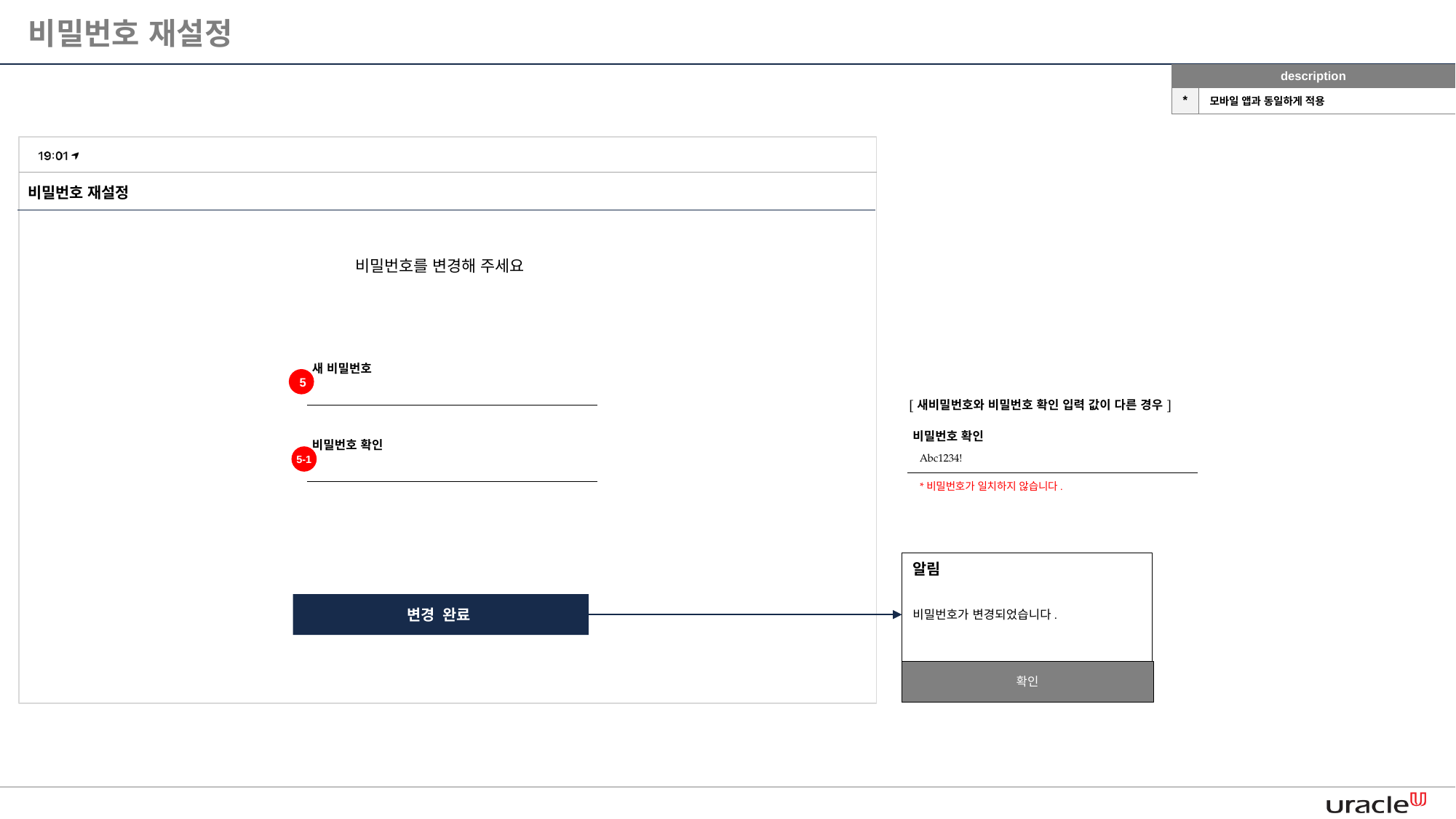

비밀번호 재설정
| description |  |
| --- | --- |
| \* | 모바일 앱과 동일하게 적용 |
비밀번호 재설정
비밀번호를 변경해 주세요
새 비밀번호
5
[새비밀번호와 비밀번호 확인 입력 값이 다른 경우]
비밀번호 확인
비밀번호 확인
Abc1234!
5-1
*비밀번호가 일치하지 않습니다.

알림
변경  완료
비밀번호가 변경되었습니다.
확인